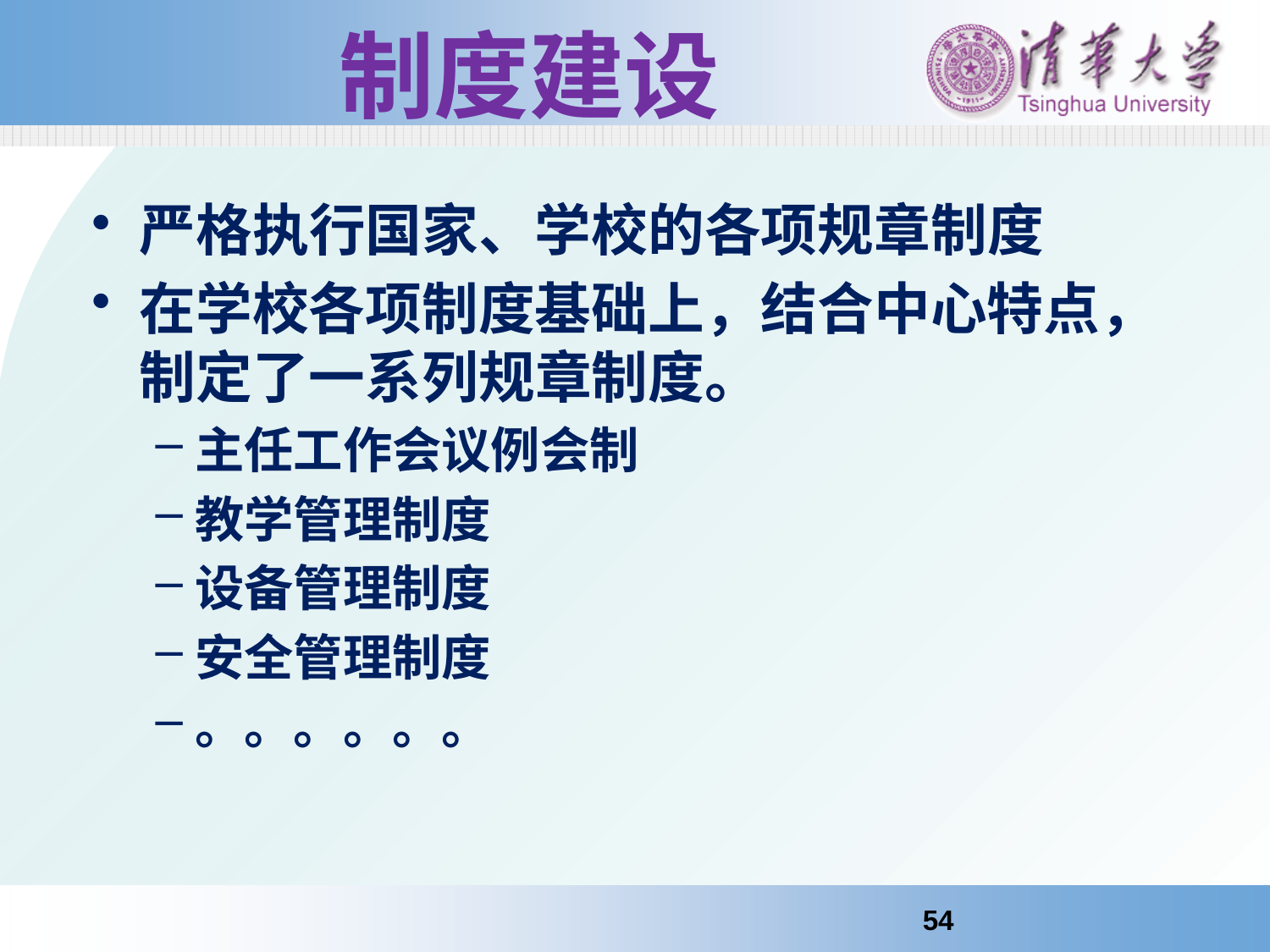

# 制度建设
严格执行国家、学校的各项规章制度
在学校各项制度基础上，结合中心特点，制定了一系列规章制度。
主任工作会议例会制
教学管理制度
设备管理制度
安全管理制度
。。。。。。
54